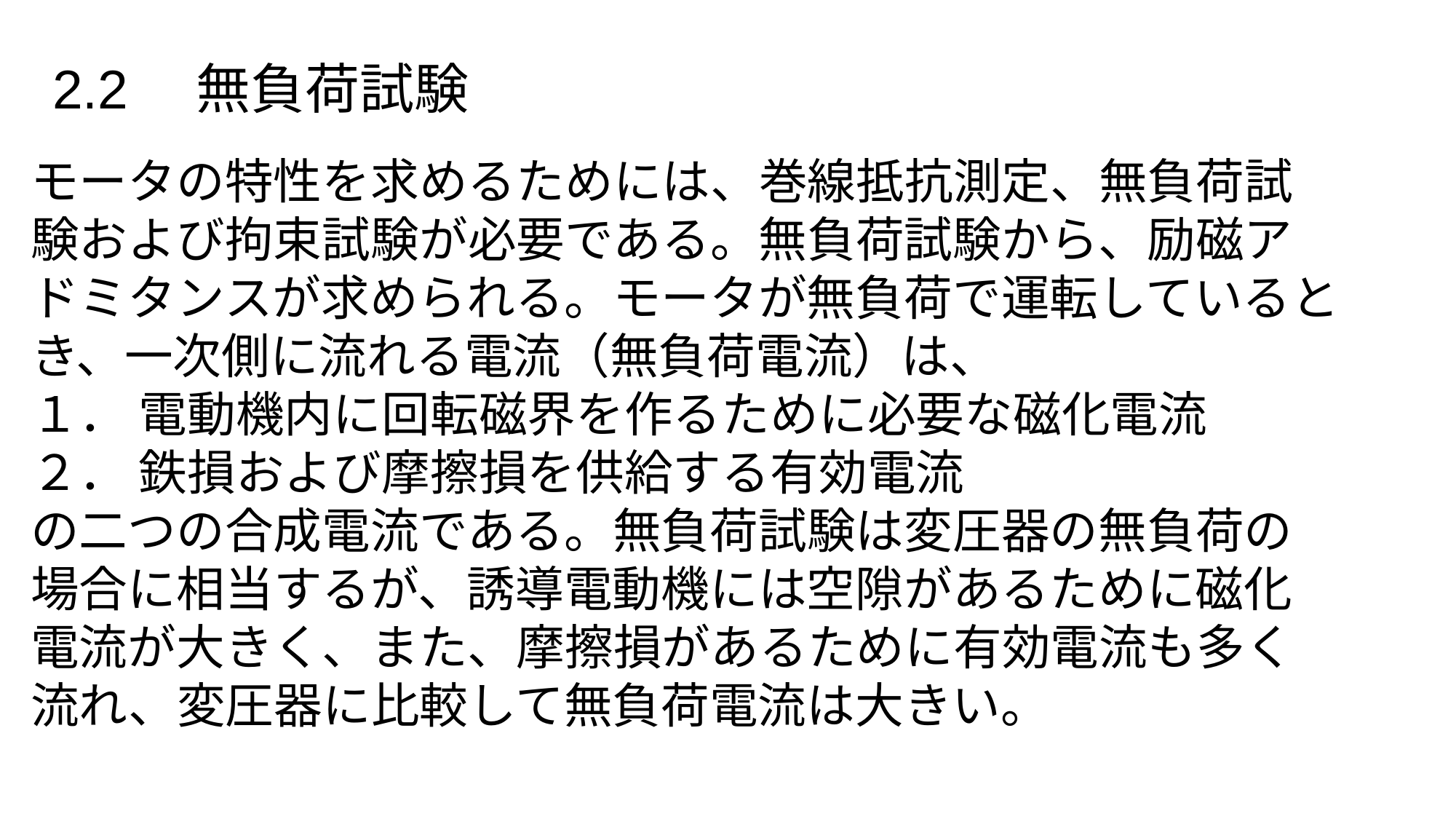

2.2　無負荷試験
モータの特性を求めるためには、巻線抵抗測定、無負荷試験および拘束試験が必要である。無負荷試験から、励磁アドミタンスが求められる。モータが無負荷で運転しているとき、一次側に流れる電流（無負荷電流）は、
１． 電動機内に回転磁界を作るために必要な磁化電流
２． 鉄損および摩擦損を供給する有効電流
の二つの合成電流である。無負荷試験は変圧器の無負荷の場合に相当するが、誘導電動機には空隙があるために磁化電流が大きく、また、摩擦損があるために有効電流も多く流れ、変圧器に比較して無負荷電流は大きい。